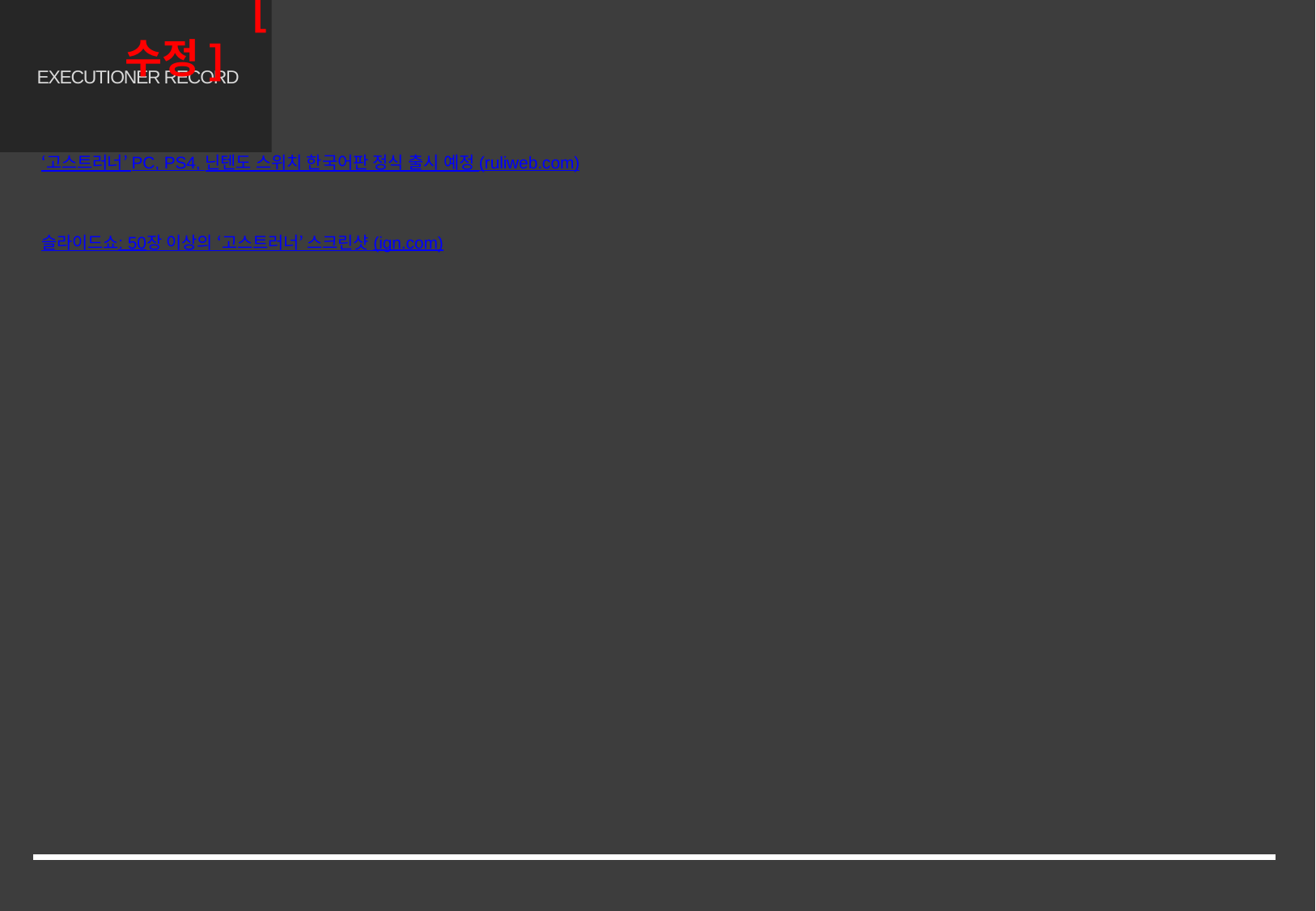

참고 문헌 [수정]
# EXECUTIONER RECORD
페이지 55,56 : 그림 40_5스테이지 예시_루리웹
‘고스트러너’ PC, PS4, 닌텐도 스위치 한국어판 정식 출시 예정 (ruliweb.com)

페이지 57 : 그림 41_카메라 화면 예시_ign
슬라이드쇼: 50장 이상의 ‘고스트러너’ 스크린샷 (ign.com)
63/65